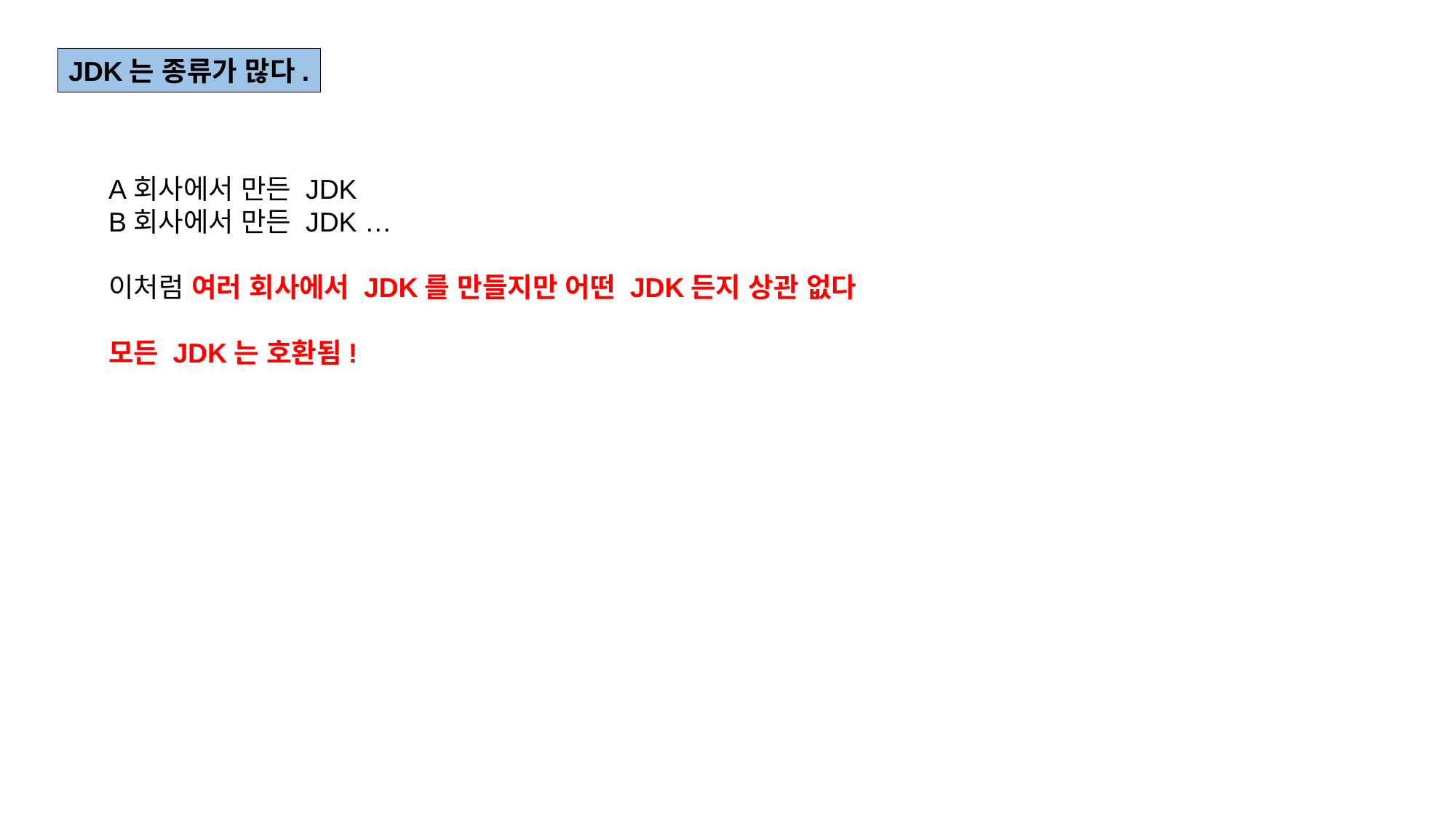

JDK는 종류가 많다.
A회사에서 만든 JDK
B회사에서 만든 JDK …

이처럼 여러 회사에서 JDK를 만들지만 어떤 JDK든지 상관 없다

모든 JDK는 호환됨!